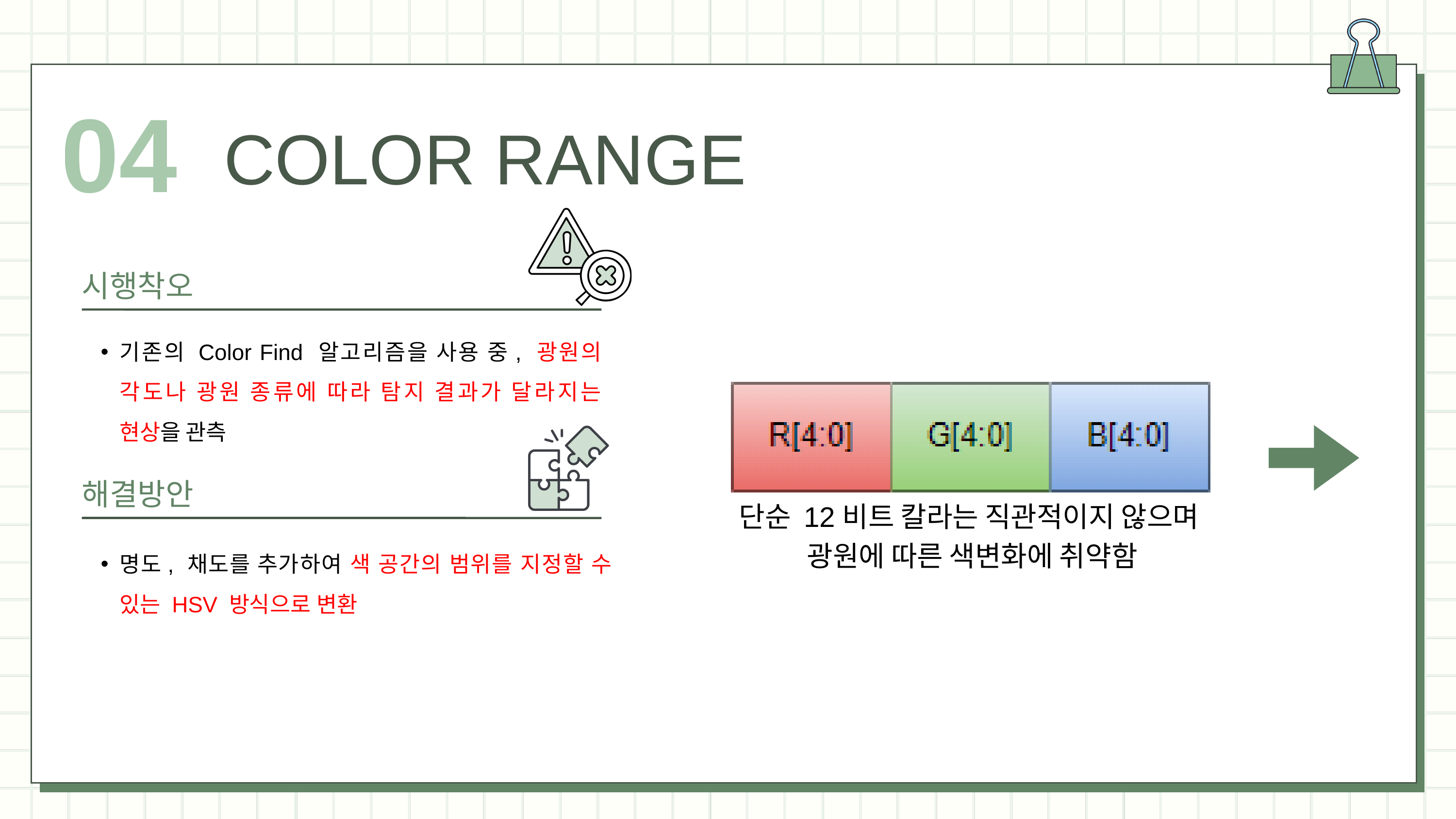

04
COLOR RANGE

시행착오

기존의 Color Find 알고리즘을 사용 중, 광원의 각도나 광원 종류에 따라 탐지 결과가 달라지는 현상을 관측

해결방안
단순 12비트 칼라는 직관적이지 않으며
광원에 따른 색변화에 취약함

명도, 채도를 추가하여 색 공간의 범위를 지정할 수 있는 HSV 방식으로 변환